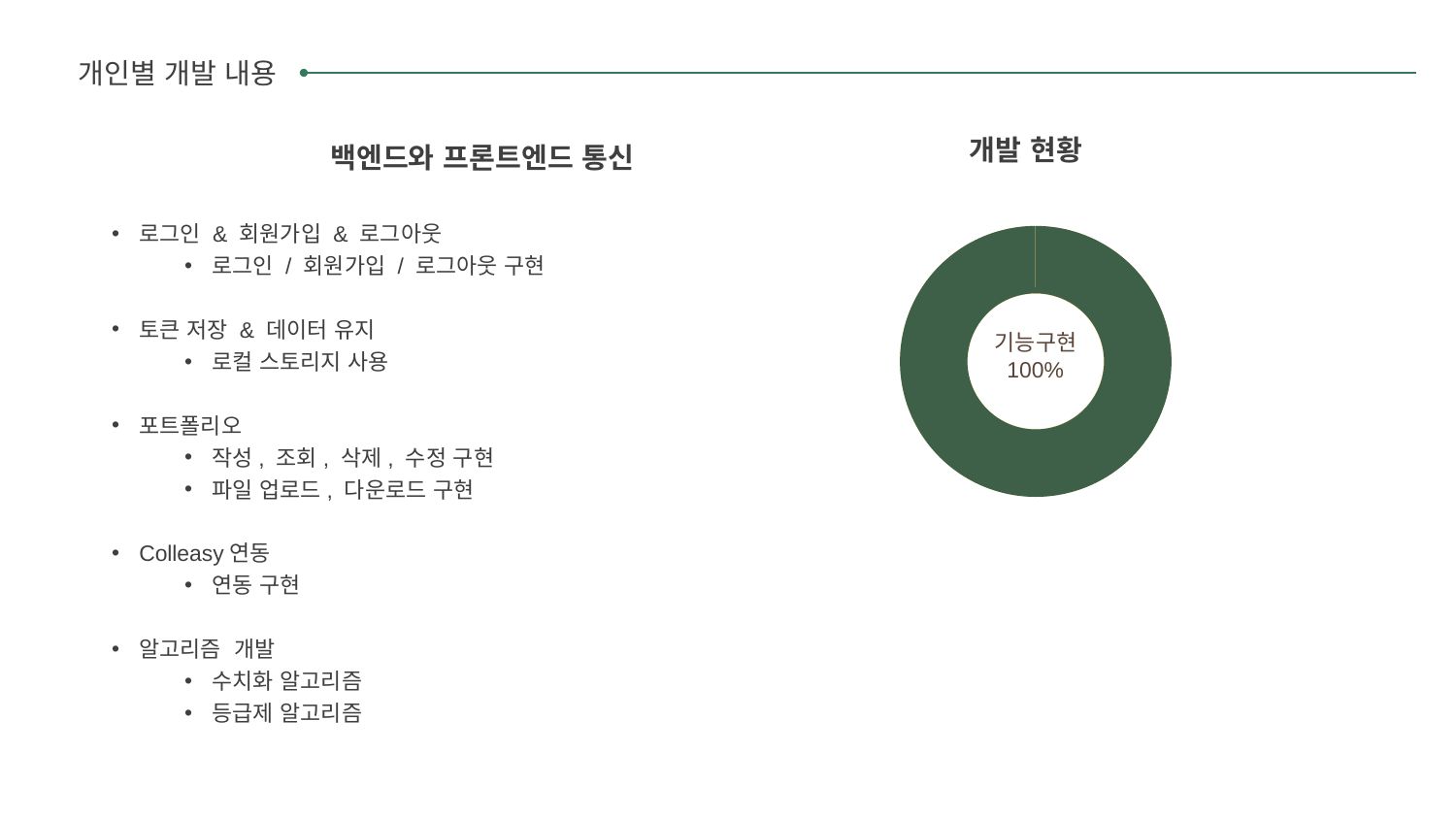

개인별 개발 내용
개발 현황
	백엔드와 프론트엔드 통신

로그인 & 회원가입 & 로그아웃
로그인 / 회원가입 / 로그아웃 구현

토큰 저장 & 데이터 유지
로컬 스토리지 사용

포트폴리오
작성, 조회, 삭제, 수정 구현
파일 업로드, 다운로드 구현

Colleasy연동
연동 구현

알고리즘  개발
수치화 알고리즘
등급제 알고리즘

기능구현
100%